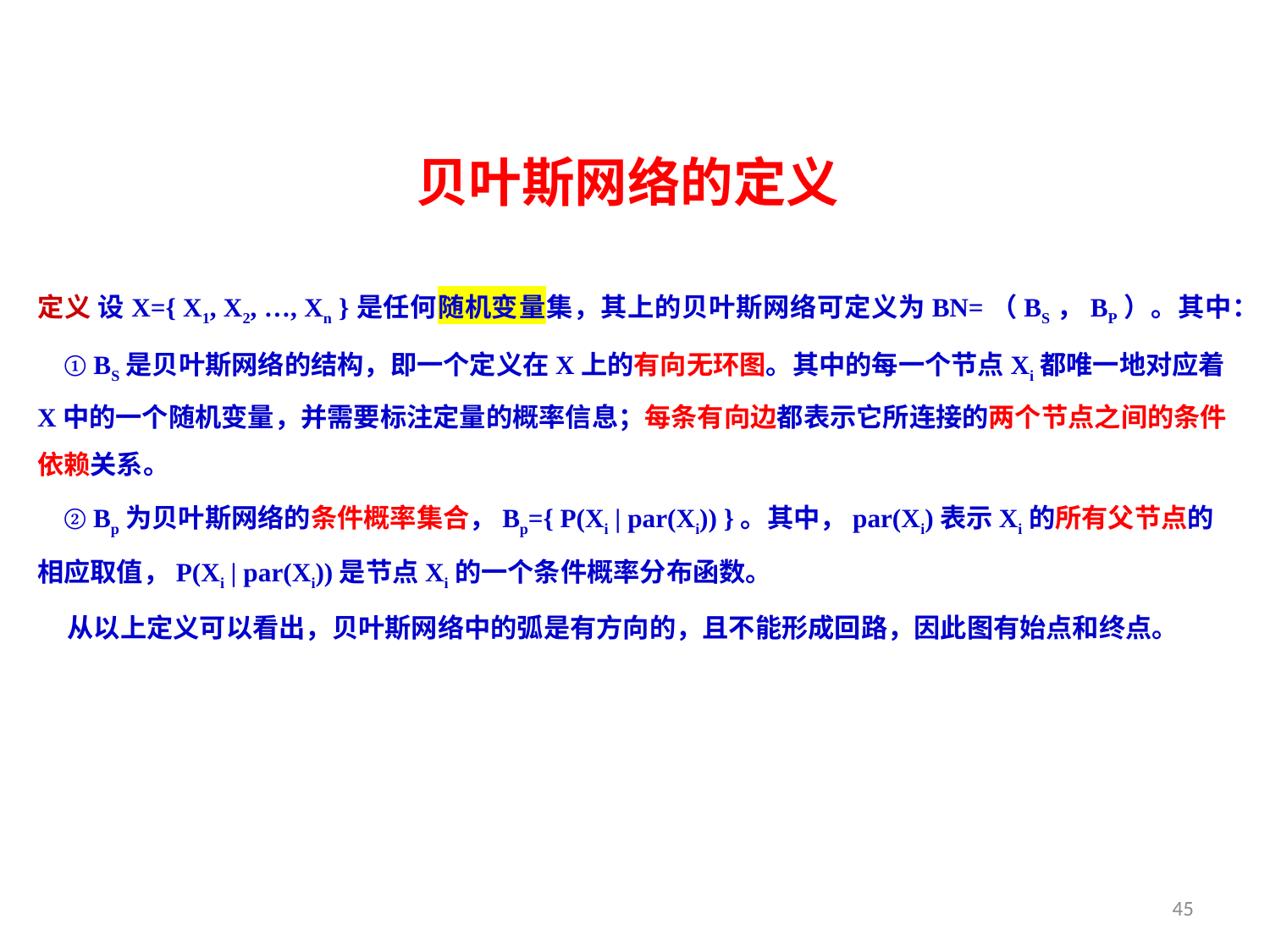

贝叶斯网络的定义
定义 设X={ X1, X2, …, Xn }是任何随机变量集，其上的贝叶斯网络可定义为BN=（BS，BP）。其中：
    ① BS是贝叶斯网络的结构，即一个定义在X上的有向无环图。其中的每一个节点Xi都唯一地对应着X中的一个随机变量，并需要标注定量的概率信息；每条有向边都表示它所连接的两个节点之间的条件依赖关系。
    ② Bp为贝叶斯网络的条件概率集合，Bp={ P(Xi | par(Xi)) }。其中，par(Xi)表示Xi的所有父节点的相应取值，P(Xi | par(Xi))是节点Xi的一个条件概率分布函数。
    从以上定义可以看出，贝叶斯网络中的弧是有方向的，且不能形成回路，因此图有始点和终点。
45